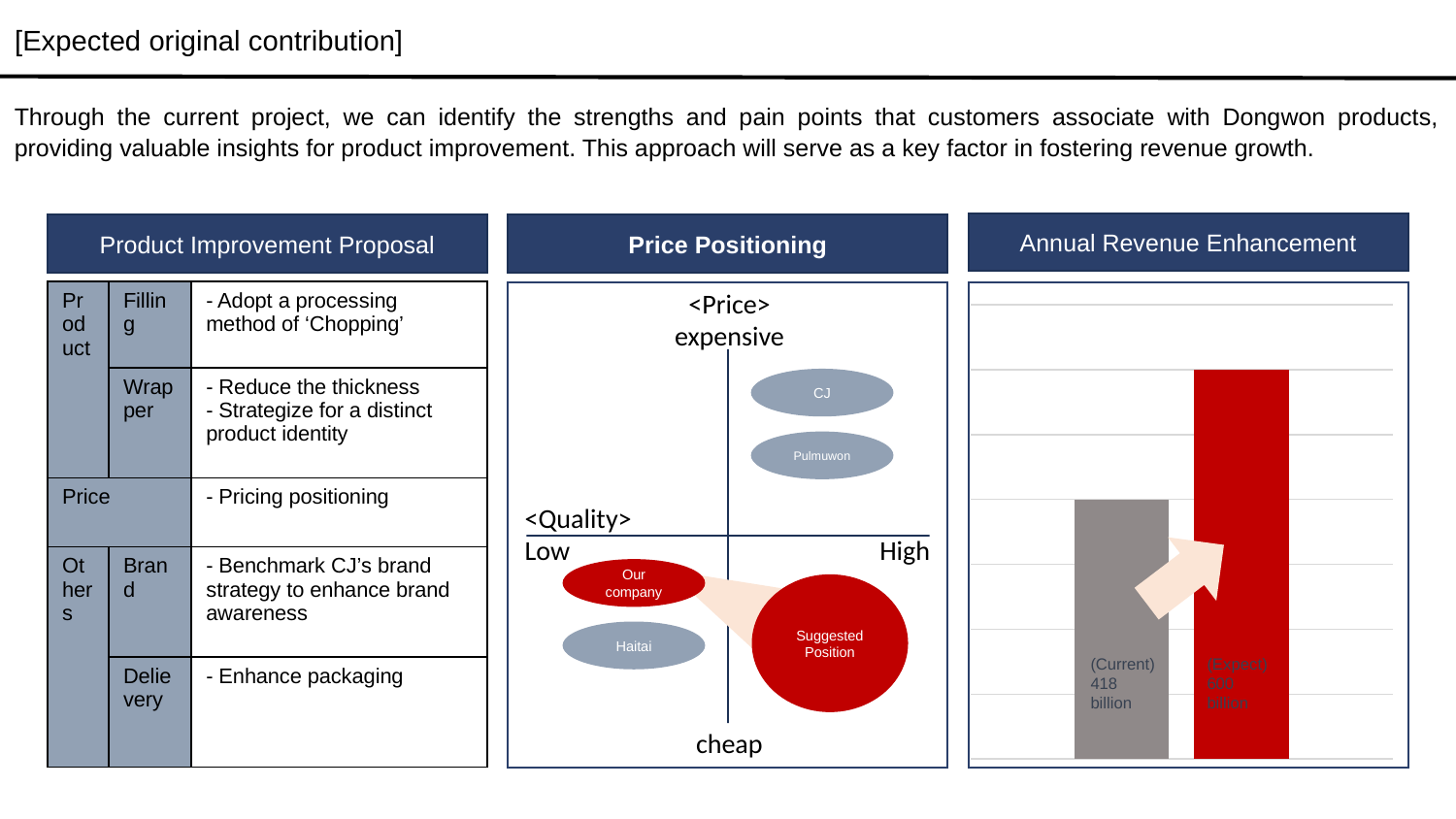

[Expected original contribution]
Through the current project, we can identify the strengths and pain points that customers associate with Dongwon products, providing valuable insights for product improvement. This approach will serve as a key factor in fostering revenue growth.

Annual Revenue Enhancement
Price Positioning
Product Improvement Proposal
<Price>
expensive
| Product | Filling | - Adopt a processing method of ‘Chopping’ |
| --- | --- | --- |
|  | Wrapper | - Reduce the thickness - Strategize for a distinct product identity |
| Price |  | - Pricing positioning |
| Others | Brand | - Benchmark CJ’s brand strategy to enhance brand awareness |
|  | Delievery | - Enhance packaging |

### Chart

| Category | 계열 1 | 계열 2 |
|---|---|---|
| 항목 1 | 2.0 | 3.0 |
CJ
Pulmuwon
<Quality>
Low

High

Our company
Suggested
Position
Haitai

(Current)
418
billion

(Expect)
600
billion
cheap